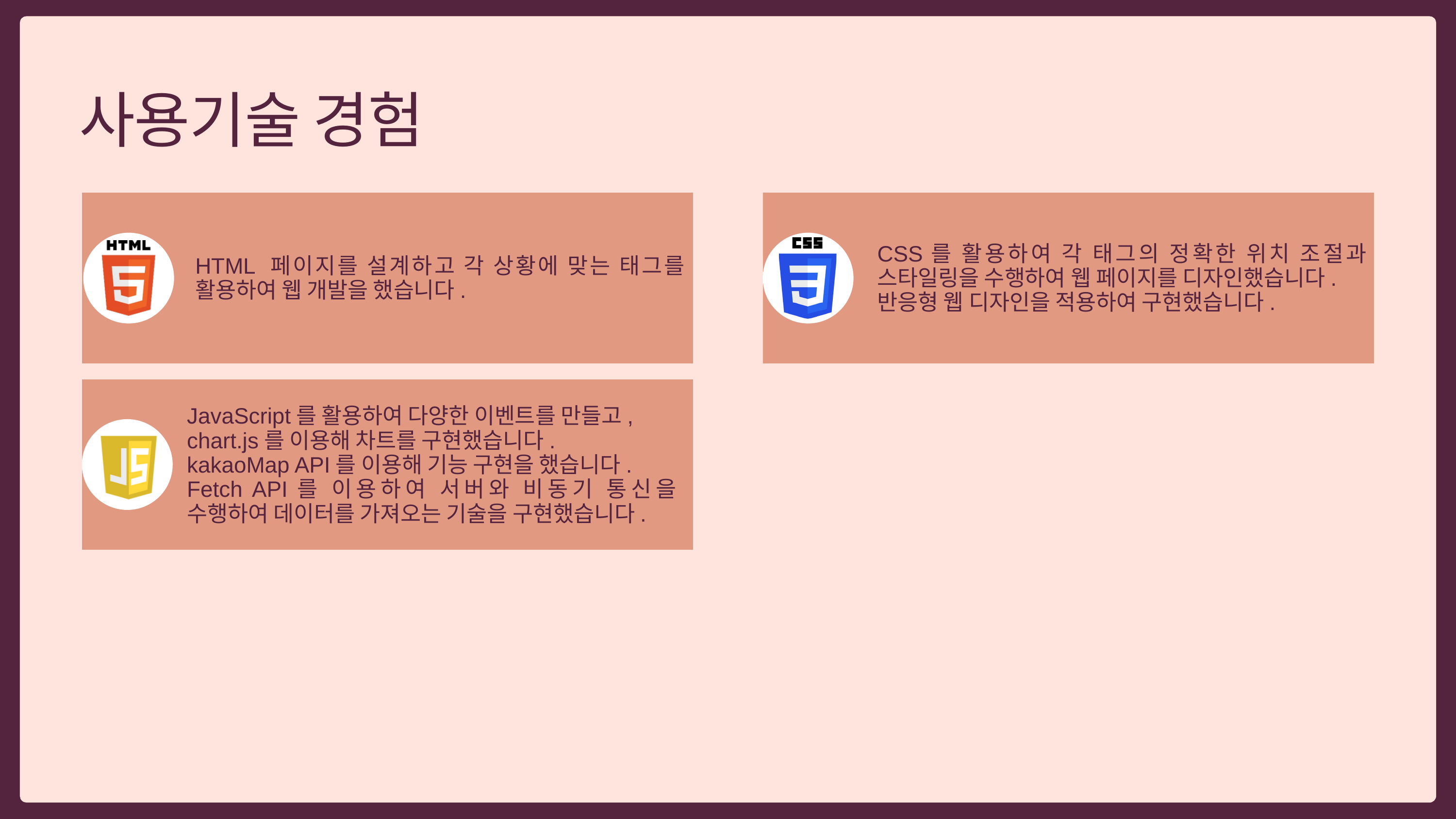

사용기술 경험

HTML 페이지를 설계하고 각 상황에 맞는 태그를 활용하여 웹 개발을 했습니다.

CSS를 활용하여 각 태그의 정확한 위치 조절과 스타일링을 수행하여 웹 페이지를 디자인했습니다.
반응형 웹 디자인을 적용하여 구현했습니다.

JavaScript를 활용하여 다양한 이벤트를 만들고,
chart.js를 이용해 차트를 구현했습니다.
kakaoMap API를 이용해 기능 구현을 했습니다.
Fetch API를 이용하여 서버와 비동기 통신을 수행하여 데이터를 가져오는 기술을 구현했습니다.